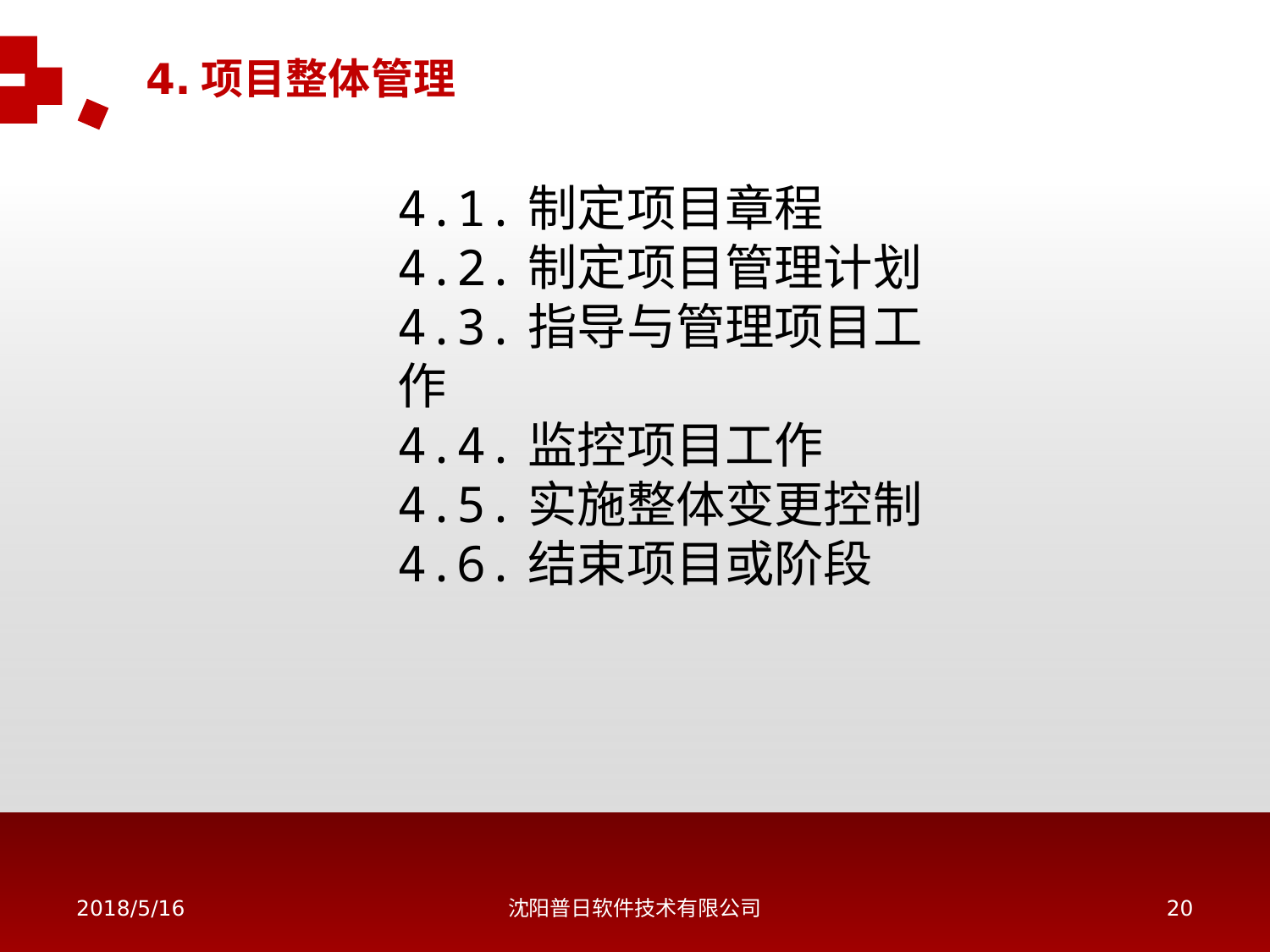

4.项目整体管理
4.1.制定项目章程
4.2.制定项目管理计划
4.3.指导与管理项目工作
4.4.监控项目工作
4.5.实施整体变更控制
4.6.结束项目或阶段
2018/5/16
沈阳普日软件技术有限公司
20